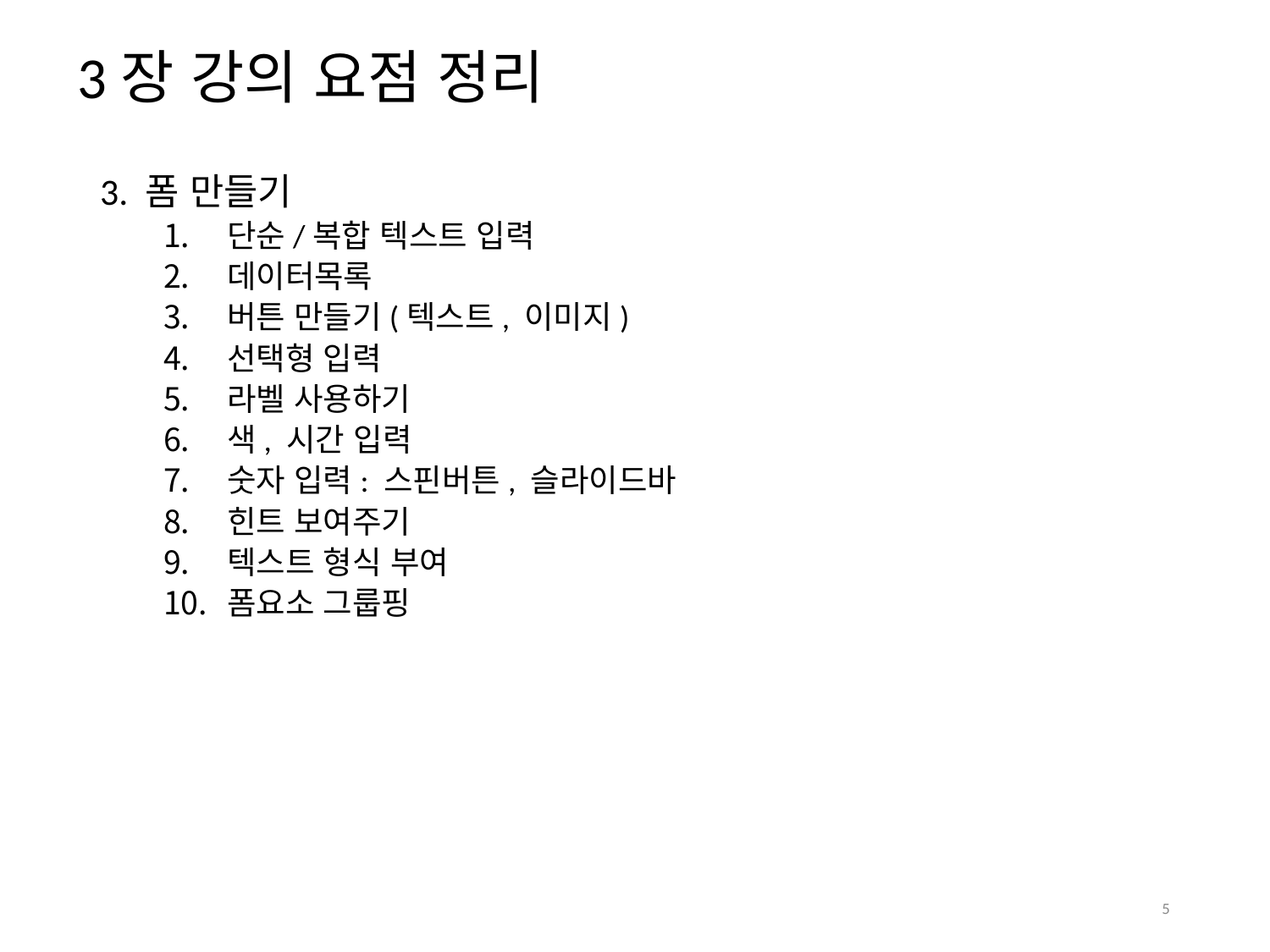

# 3장 강의 요점 정리
3. 폼 만들기
단순/복합 텍스트 입력
데이터목록
버튼 만들기(텍스트, 이미지)
선택형 입력
라벨 사용하기
색, 시간 입력
숫자 입력: 스핀버튼, 슬라이드바
힌트 보여주기
텍스트 형식 부여
폼요소 그룹핑
5